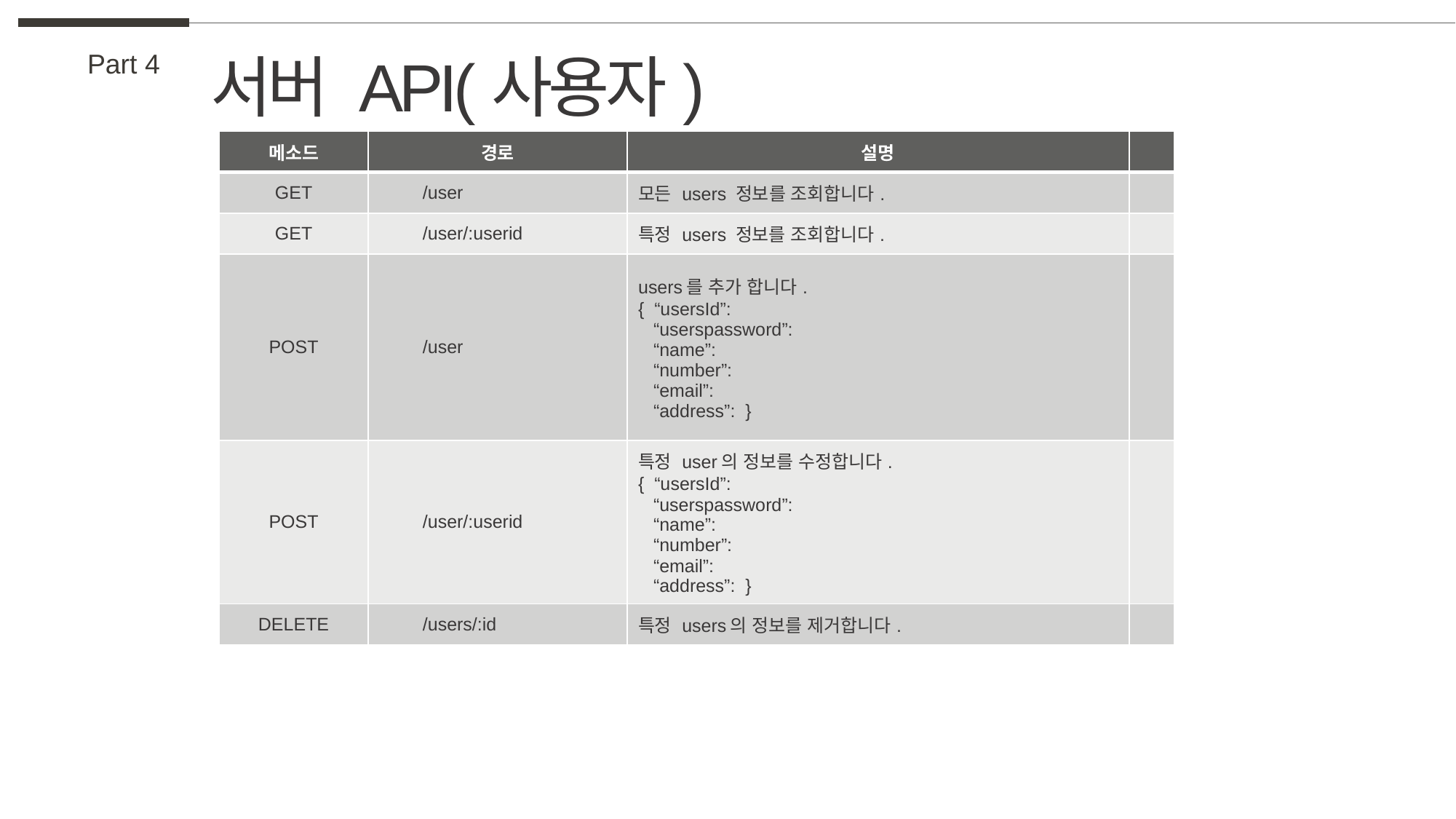

서버 API(사용자)
Part 4
| 메소드 | 경로 | 설명 |  |
| --- | --- | --- | --- |
| GET | /user | 모든 users 정보를 조회합니다. |  |
| GET | /user/:userid | 특정 users 정보를 조회합니다. |  |
| POST | /user | users를 추가 합니다. { “usersId”: “userspassword”: “name”: “number”: “email”: “address”: } |  |
| POST | /user/:userid | 특정 user의 정보를 수정합니다. { “usersId”: “userspassword”: “name”: “number”: “email”: “address”: } |  |
| DELETE | /users/:id | 특정 users의 정보를 제거합니다. |  |